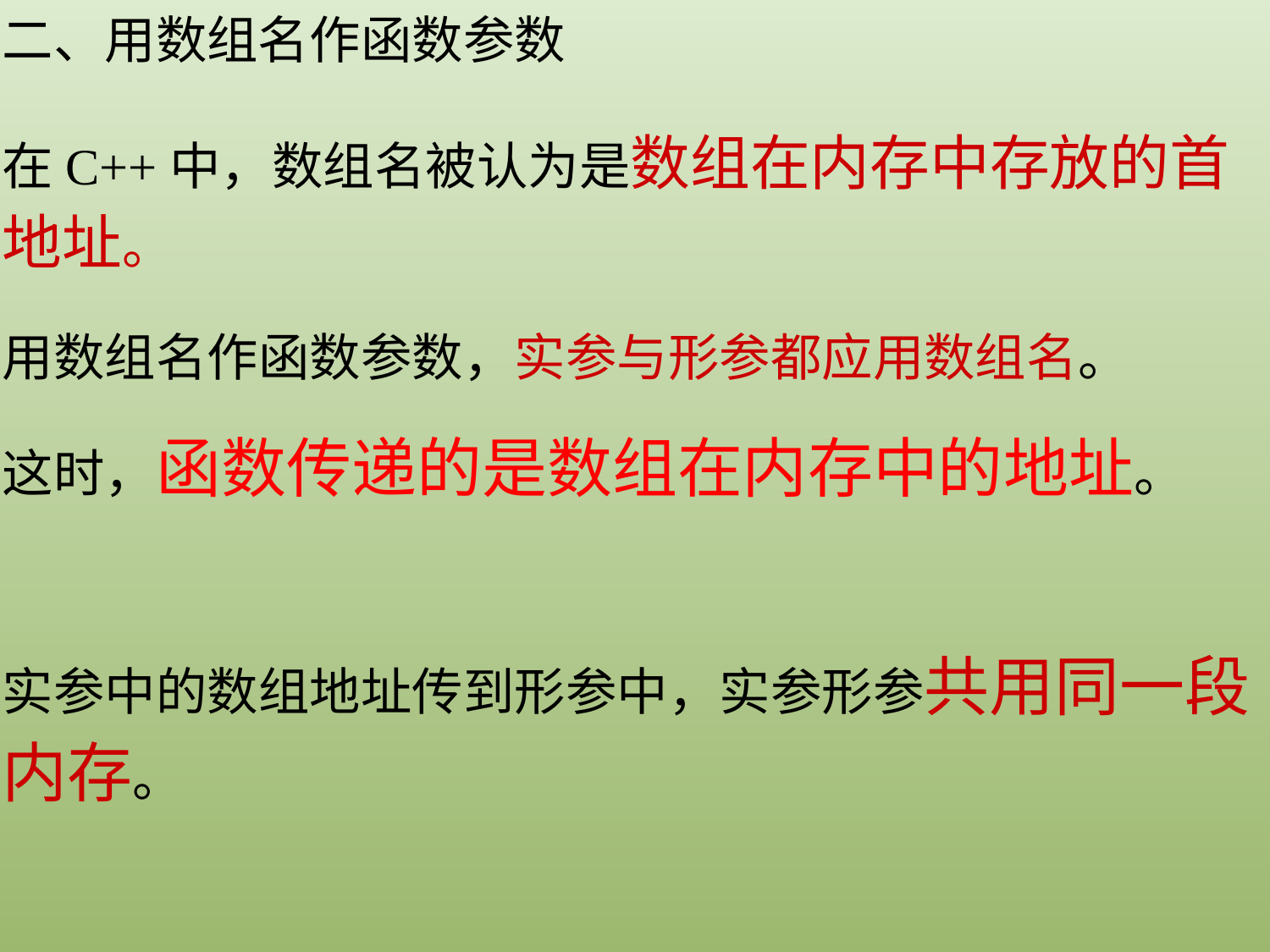

二、用数组名作函数参数
在C++中，数组名被认为是数组在内存中存放的首地址。
用数组名作函数参数，实参与形参都应用数组名。
这时，函数传递的是数组在内存中的地址。
实参中的数组地址传到形参中，实参形参共用同一段内存。
328